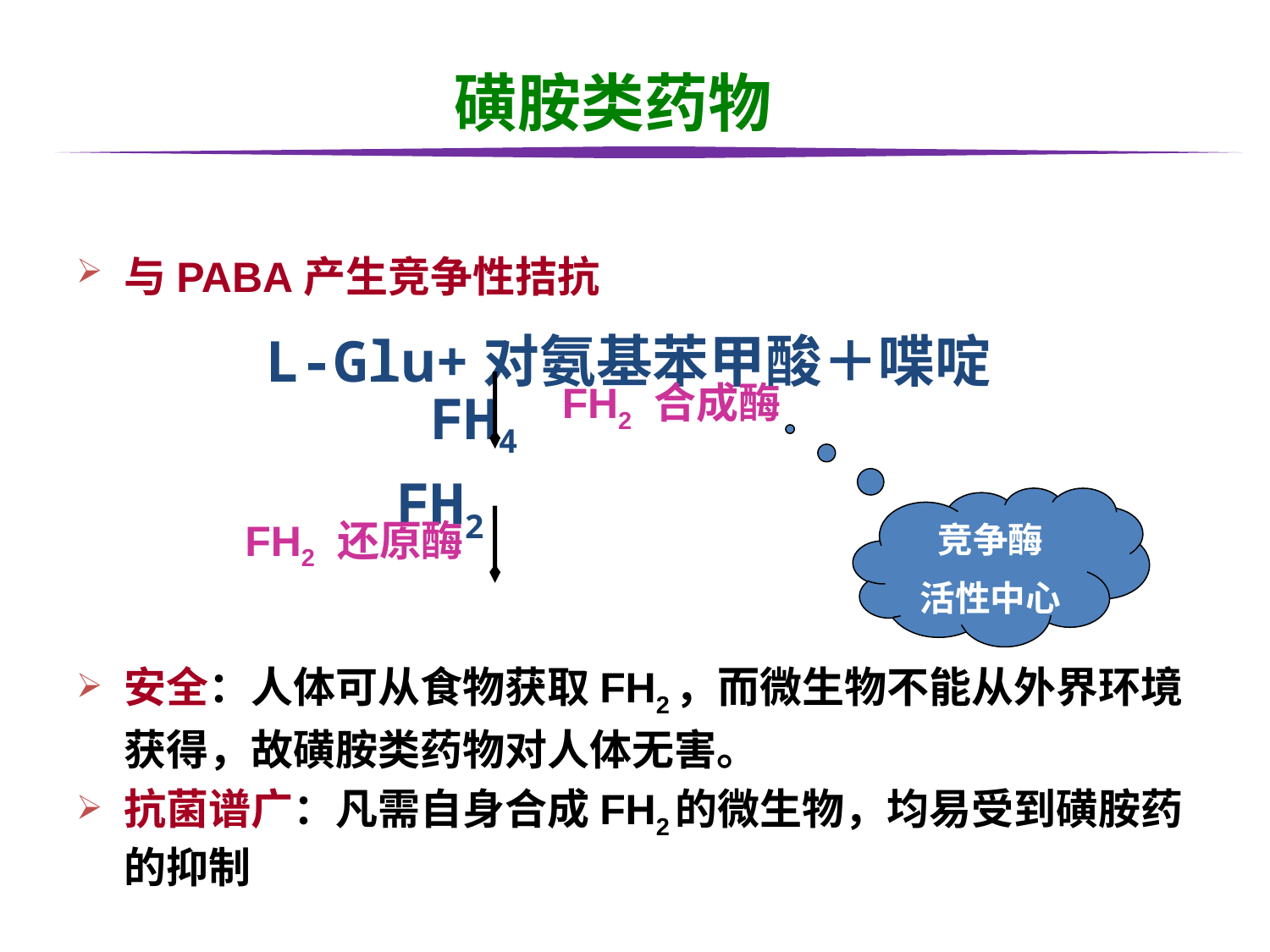

# 磺胺类药物
与PABA产生竞争性拮抗

安全：人体可从食物获取FH2，而微生物不能从外界环境获得，故磺胺类药物对人体无害。
抗菌谱广：凡需自身合成FH2的微生物，均易受到磺胺药的抑制
L-Glu+对氨基苯甲酸＋喋啶
FH2 合成酶

FH2
竞争酶
活性中心
FH2 还原酶

FH4